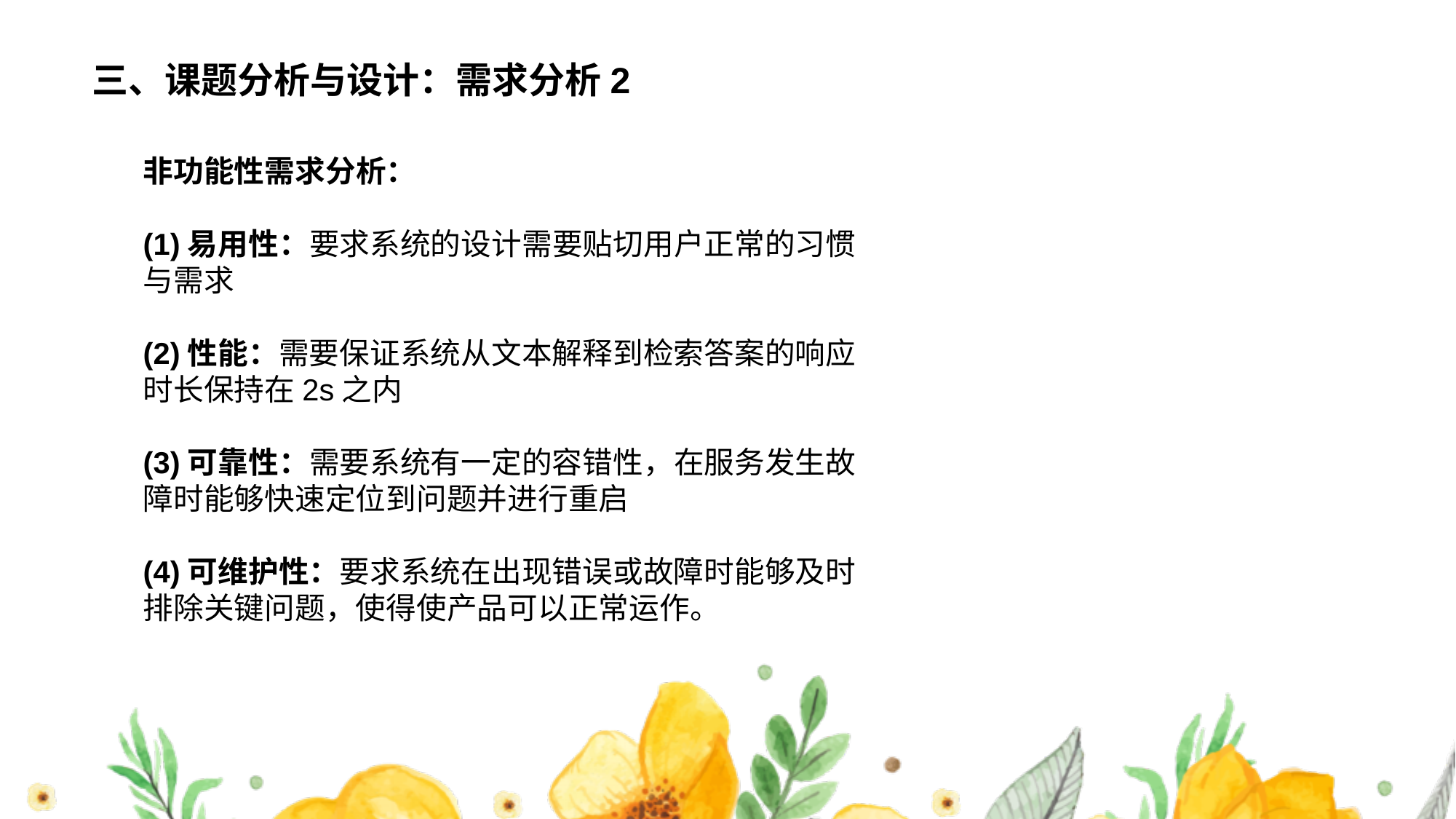

# 三、课题分析与设计：需求分析2
非功能性需求分析：

(1)易用性：要求系统的设计需要贴切用户正常的习惯与需求

(2)性能：需要保证系统从文本解释到检索答案的响应时长保持在2s之内

(3)可靠性：需要系统有一定的容错性，在服务发生故障时能够快速定位到问题并进行重启

(4)可维护性：要求系统在出现错误或故障时能够及时排除关键问题，使得使产品可以正常运作。